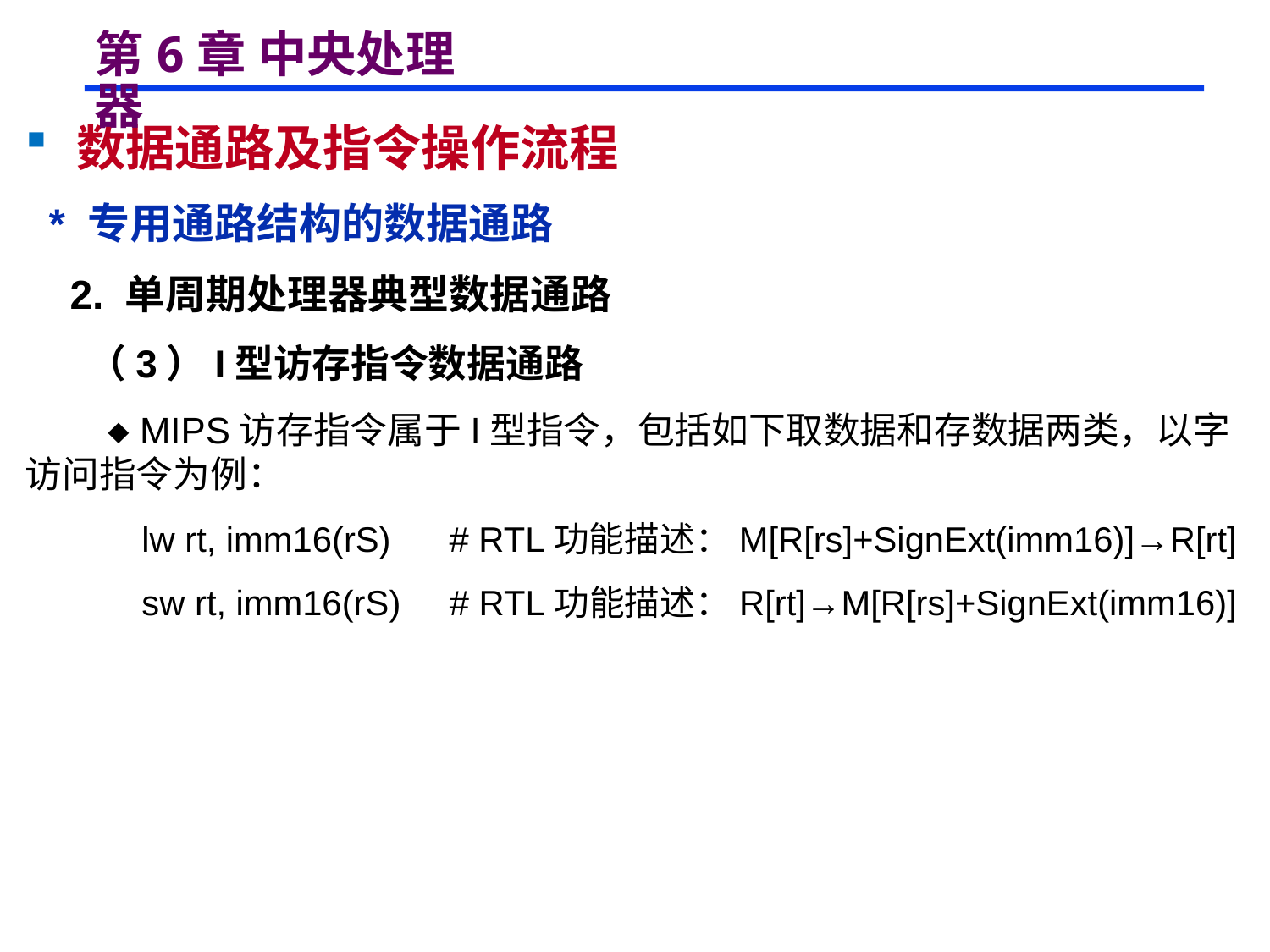

# 第6章 中央处理器
 数据通路及指令操作流程
  * 专用通路结构的数据通路
    2. 单周期处理器典型数据通路
      （3）I型访存指令数据通路
        ♦ MIPS访存指令属于I型指令，包括如下取数据和存数据两类，以字访问指令为例：
            lw rt, imm16(rS)      # RTL功能描述：M[R[rs]+SignExt(imm16)]→R[rt]
            sw rt, imm16(rS)     # RTL功能描述：R[rt]→M[R[rs]+SignExt(imm16)]